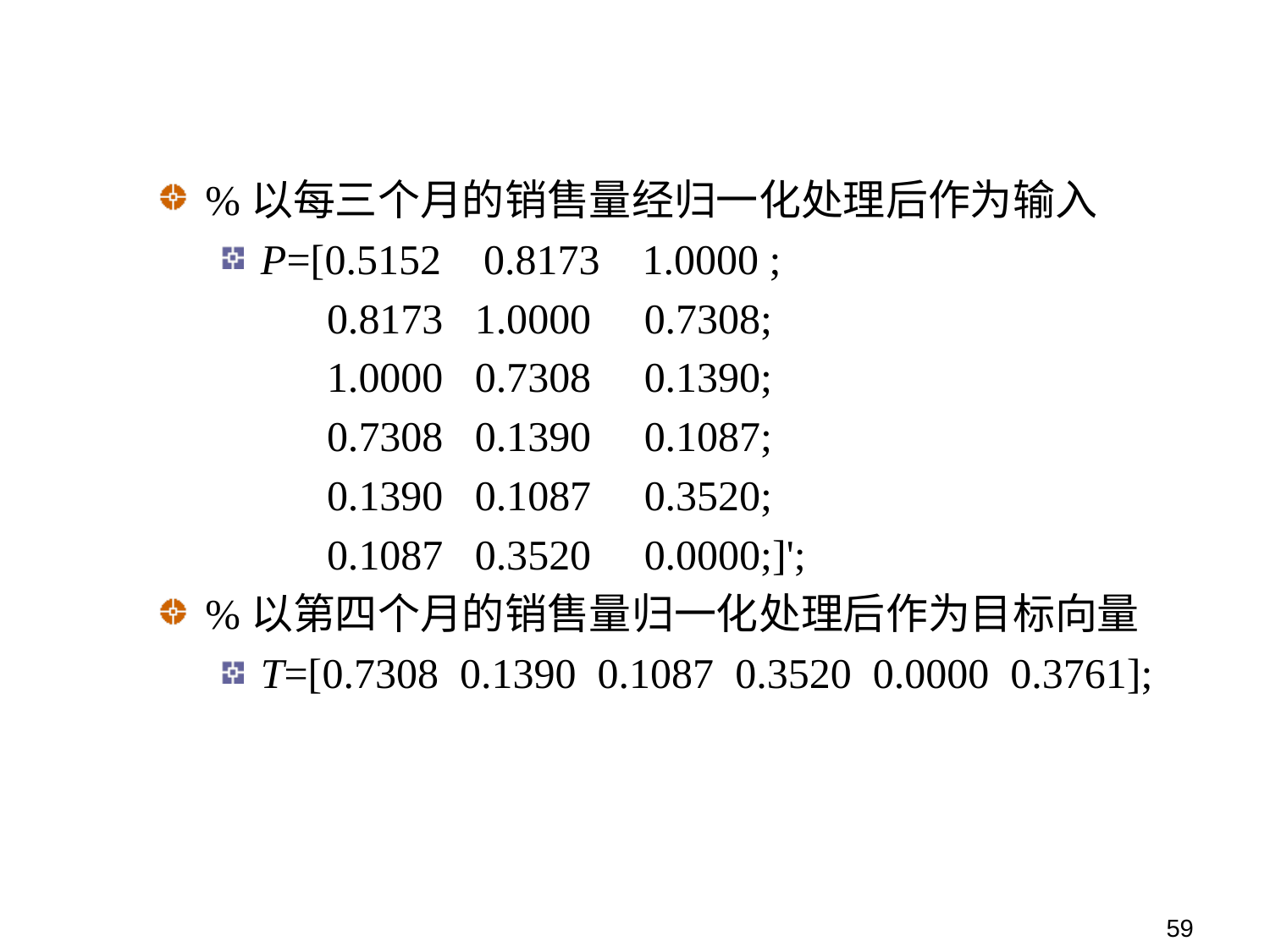

%以每三个月的销售量经归一化处理后作为输入
P=[0.5152    0.8173    1.0000 ;
                0.8173   1.0000     0.7308;
                1.0000   0.7308     0.1390;
                0.7308   0.1390     0.1087;
                0.1390   0.1087     0.3520;
                0.1087   0.3520     0.0000;]';
%以第四个月的销售量归一化处理后作为目标向量
T=[0.7308  0.1390  0.1087  0.3520  0.0000  0.3761];
59